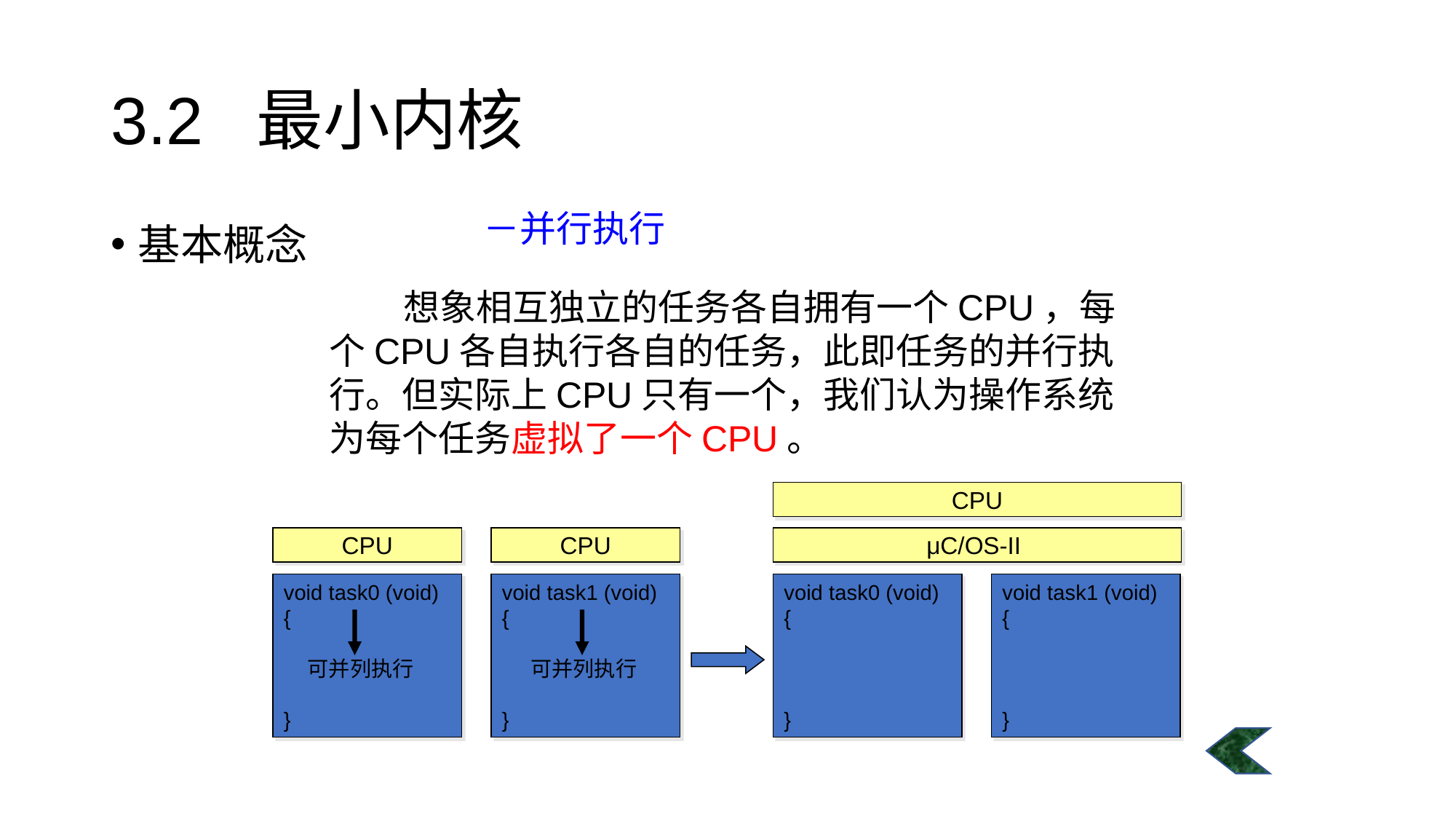

# 3.2  最小内核
－并行执行
基本概念
        想象相互独立的任务各自拥有一个CPU，每个CPU各自执行各自的任务，此即任务的并行执行。但实际上CPU只有一个，我们认为操作系统为每个任务虚拟了一个CPU。
CPU
μC/OS-II
void task0 (void)
{

}
void task1 (void)
{

}
CPU
CPU
void task0 (void)
{

    可并列执行

}
void task1 (void)
{

     可并列执行

}